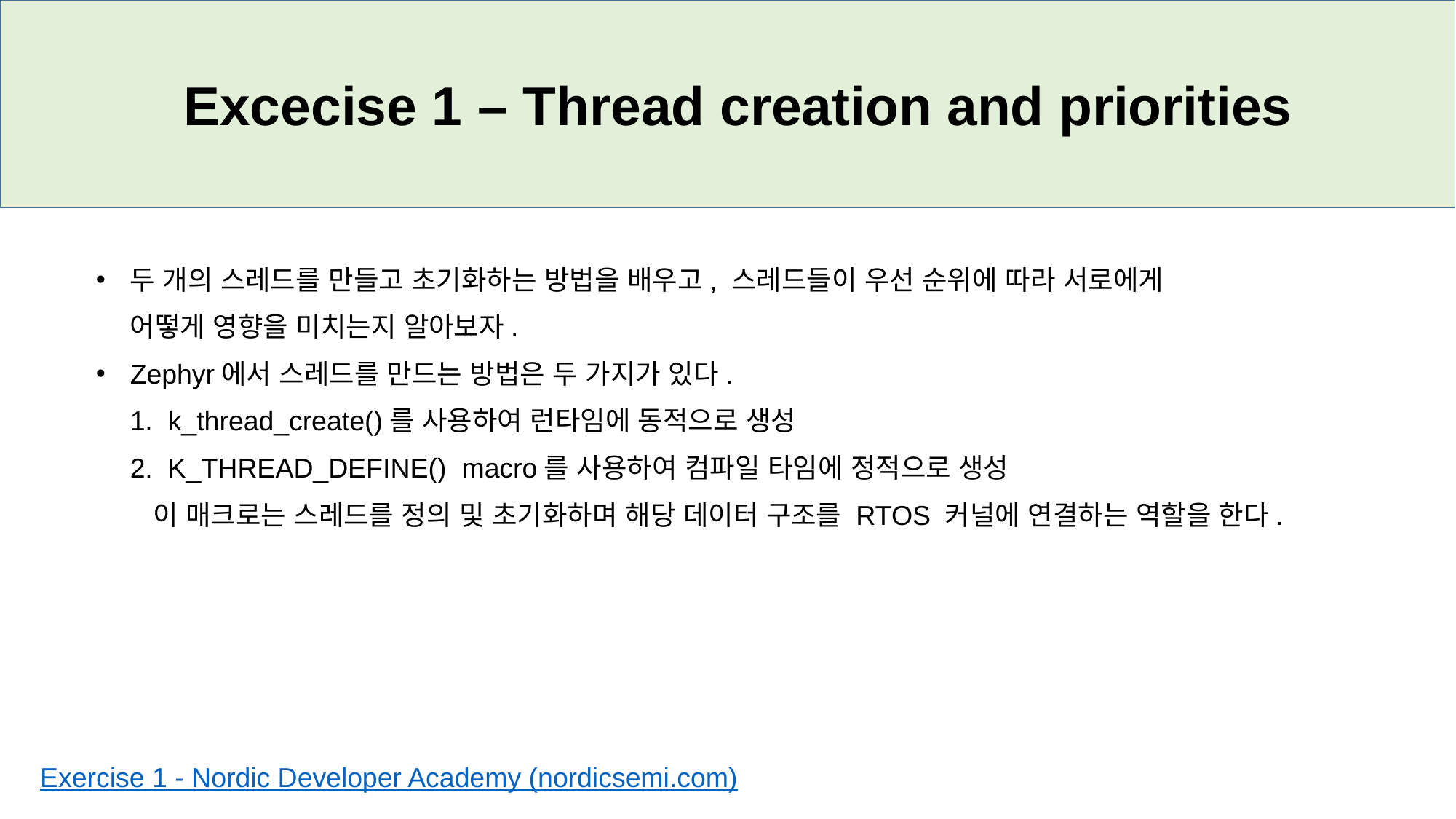

Excecise 1 – Thread creation and priorities

두 개의 스레드를 만들고 초기화하는 방법을 배우고, 스레드들이 우선 순위에 따라 서로에게
어떻게 영향을 미치는지 알아보자.
Zephyr에서 스레드를 만드는 방법은 두 가지가 있다.
1.  k_thread_create()를 사용하여 런타임에 동적으로 생성
2.  K_THREAD_DEFINE()  macro를 사용하여 컴파일 타임에 정적으로 생성
   이 매크로는 스레드를 정의 및 초기화하며 해당 데이터 구조를 RTOS 커널에 연결하는 역할을 한다.
Exercise 1 - Nordic Developer Academy (nordicsemi.com)